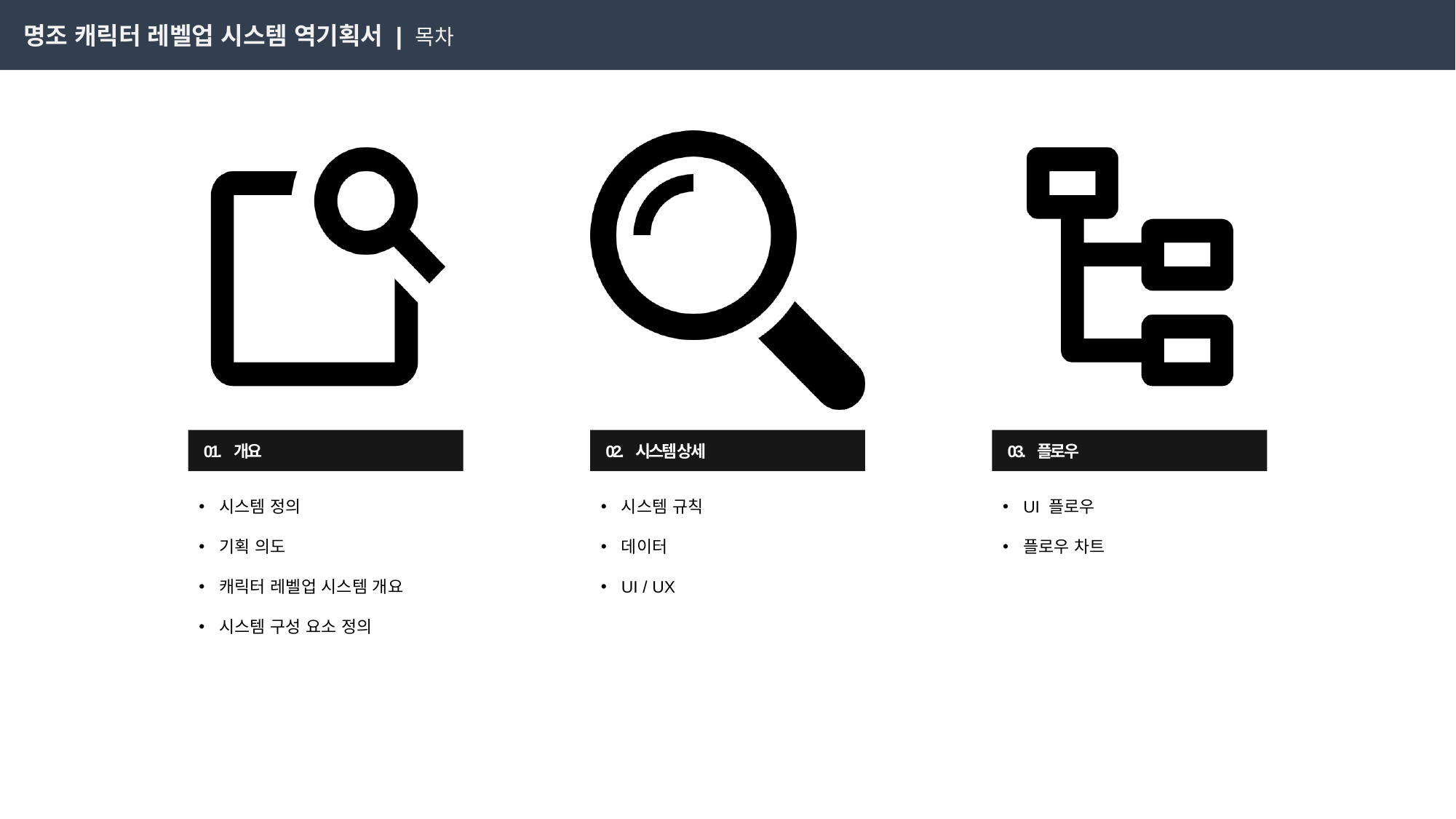

명조 캐릭터 레벨업 시스템 역기획서 | 목차

 01.  개요
 02.  시스템 상세
 03.  플로우
시스템 정의
기획 의도
캐릭터 레벨업 시스템 개요
시스템 구성 요소 정의
시스템 규칙
데이터
UI / UX
UI 플로우
플로우 차트